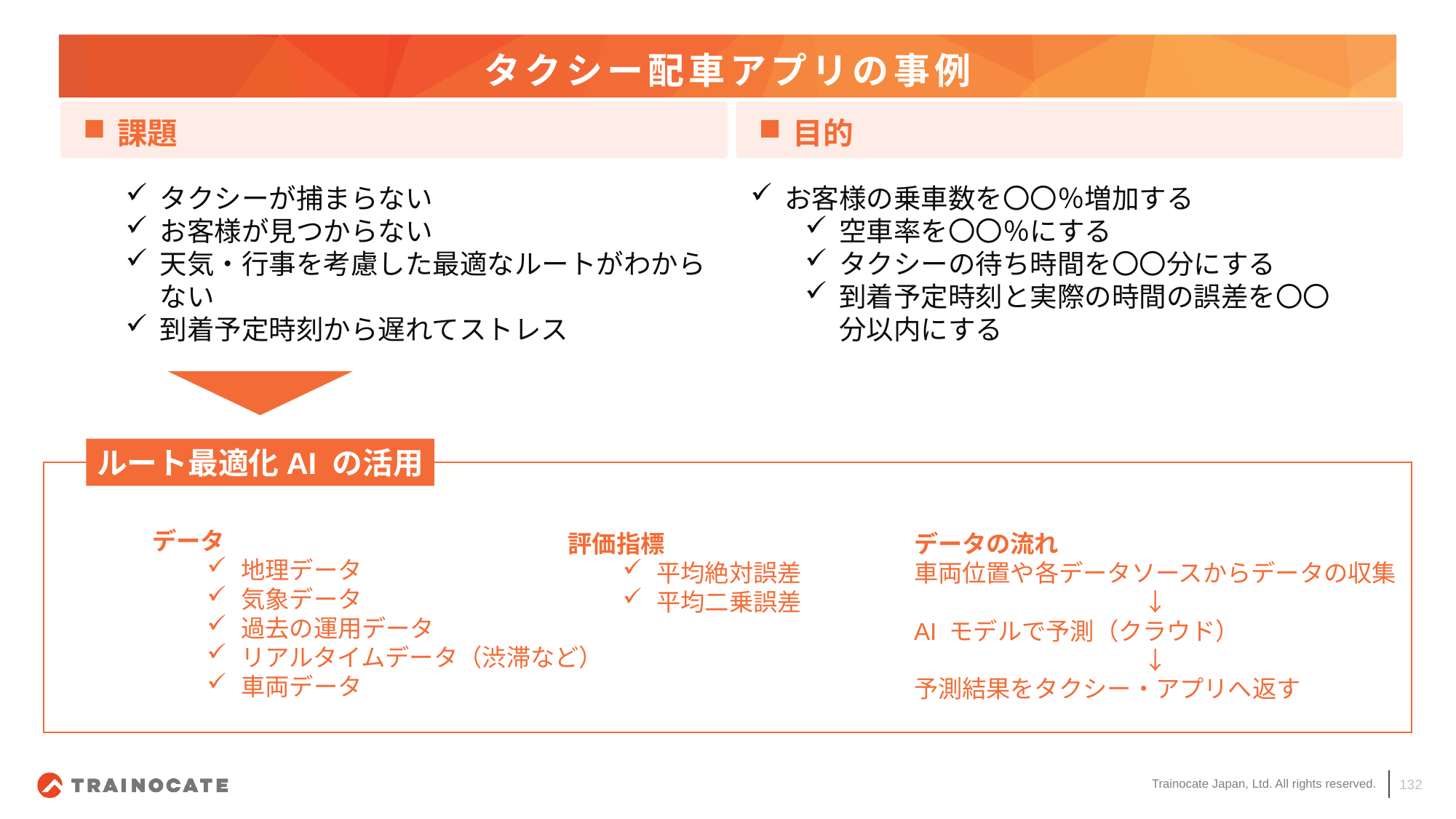

# タクシー配車アプリの事例
目的
課題
お客様の乗車数を〇〇％増加する
空車率を〇〇％にする
タクシーの待ち時間を〇〇分にする
到着予定時刻と実際の時間の誤差を〇〇分以内にする
タクシーが捕まらない
お客様が見つからない
天気・行事を考慮した最適なルートがわからない
到着予定時刻から遅れてストレス

ルート最適化AI の活用

データ
地理データ
気象データ
過去の運用データ
リアルタイムデータ（渋滞など）
車両データ
評価指標
平均絶対誤差
平均二乗誤差
データの流れ
車両位置や各データソースからデータの収集
	　　　　　↓
AI モデルで予測（クラウド）
	　　　　　↓
予測結果をタクシー・アプリへ返す
132